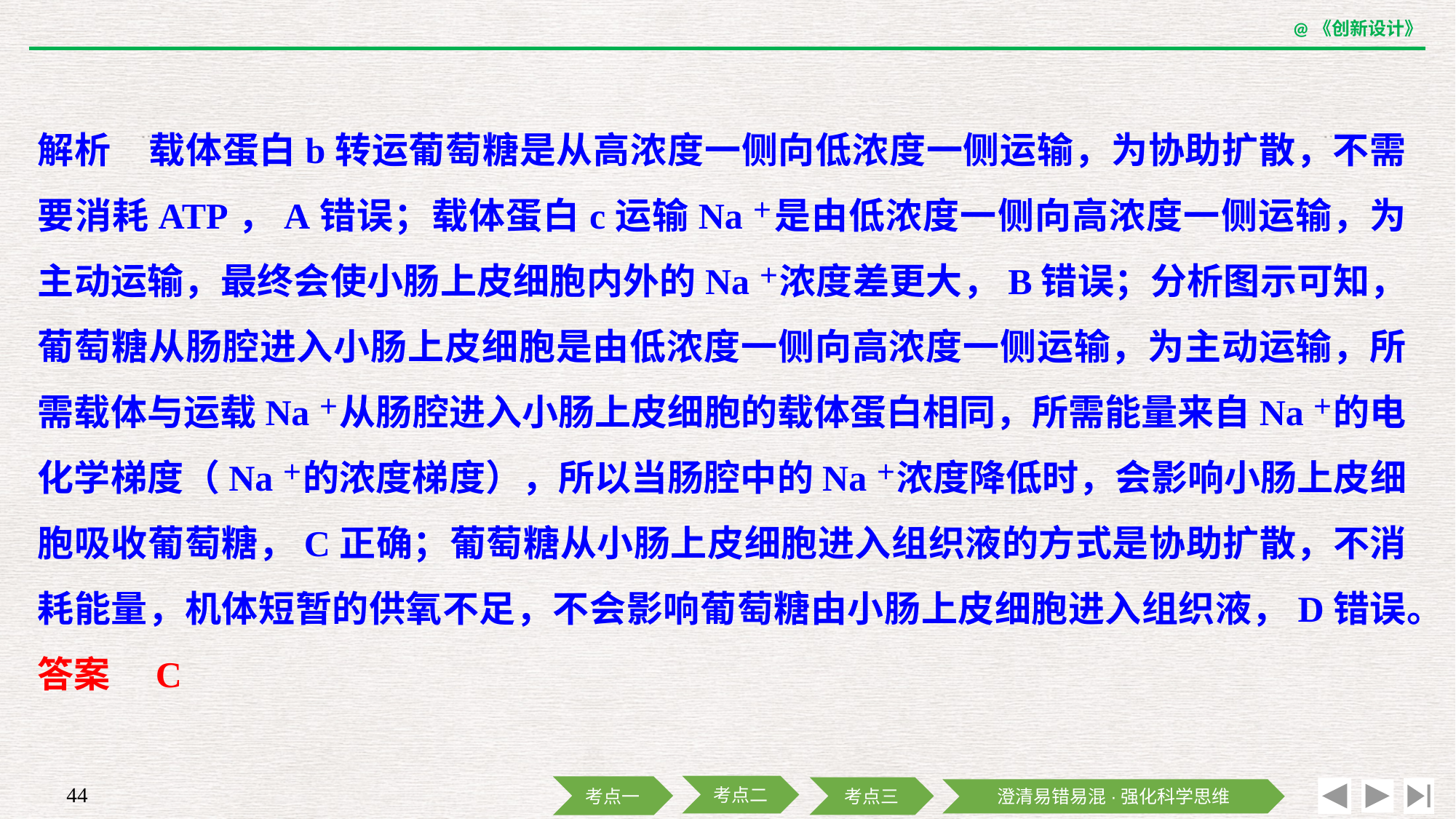

解析　载体蛋白b转运葡萄糖是从高浓度一侧向低浓度一侧运输，为协助扩散，不需要消耗ATP，A错误；载体蛋白c运输Na＋是由低浓度一侧向高浓度一侧运输，为主动运输，最终会使小肠上皮细胞内外的Na＋浓度差更大，B错误；分析图示可知，葡萄糖从肠腔进入小肠上皮细胞是由低浓度一侧向高浓度一侧运输，为主动运输，所需载体与运载Na＋从肠腔进入小肠上皮细胞的载体蛋白相同，所需能量来自Na＋的电化学梯度（Na＋的浓度梯度），所以当肠腔中的Na＋浓度降低时，会影响小肠上皮细胞吸收葡萄糖，C正确；葡萄糖从小肠上皮细胞进入组织液的方式是协助扩散，不消耗能量，机体短暂的供氧不足，不会影响葡萄糖由小肠上皮细胞进入组织液，D错误。
答案　C